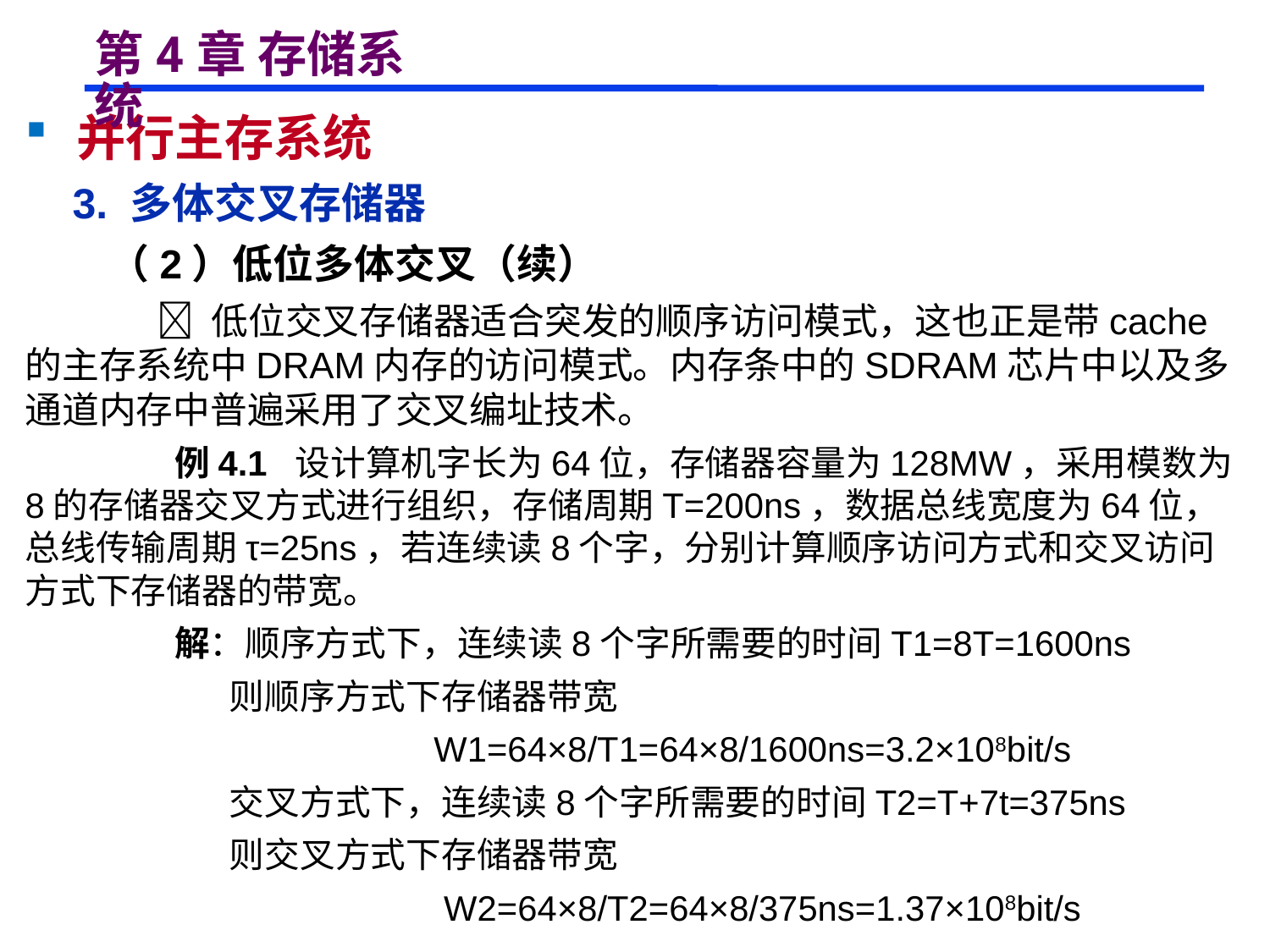

# 第4章 存储系统
 并行主存系统
    3. 多体交叉存储器
        （2）低位多体交叉（续）
                • 低位交叉存储器适合突发的顺序访问模式，这也正是带cache的主存系统中DRAM内存的访问模式。内存条中的SDRAM芯片中以及多通道内存中普遍采用了交叉编址技术。
                  例4.1  设计算机字长为64位，存储器容量为128MW，采用模数为8的存储器交叉方式进行组织，存储周期T=200ns，数据总线宽度为64位，总线传输周期τ=25ns，若连续读8个字，分别计算顺序访问方式和交叉访问方式下存储器的带宽。
                  解：顺序方式下，连续读8个字所需要的时间T1=8T=1600ns
                         则顺序方式下存储器带宽
                                          W1=64×8/T1=64×8/1600ns=3.2×108bit/s
                         交叉方式下，连续读8个字所需要的时间T2=T+7t=375ns
                         则交叉方式下存储器带宽
                                           W2=64×8/T2=64×8/375ns=1.37×108bit/s